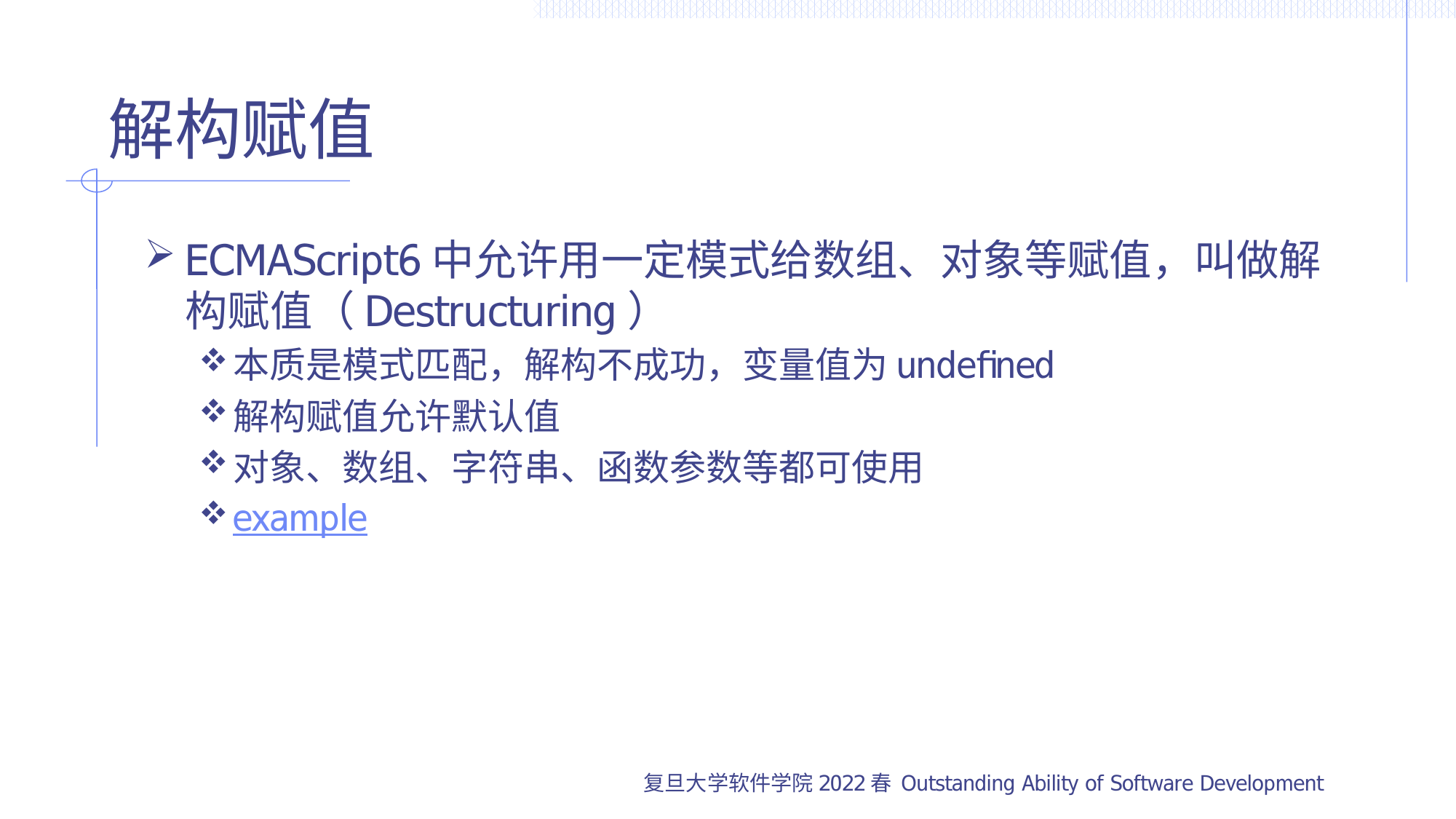

# 解构赋值
ECMAScript6中允许用一定模式给数组、对象等赋值，叫做解构赋值（Destructuring）
本质是模式匹配，解构不成功，变量值为undefined
解构赋值允许默认值
对象、数组、字符串、函数参数等都可使用
example